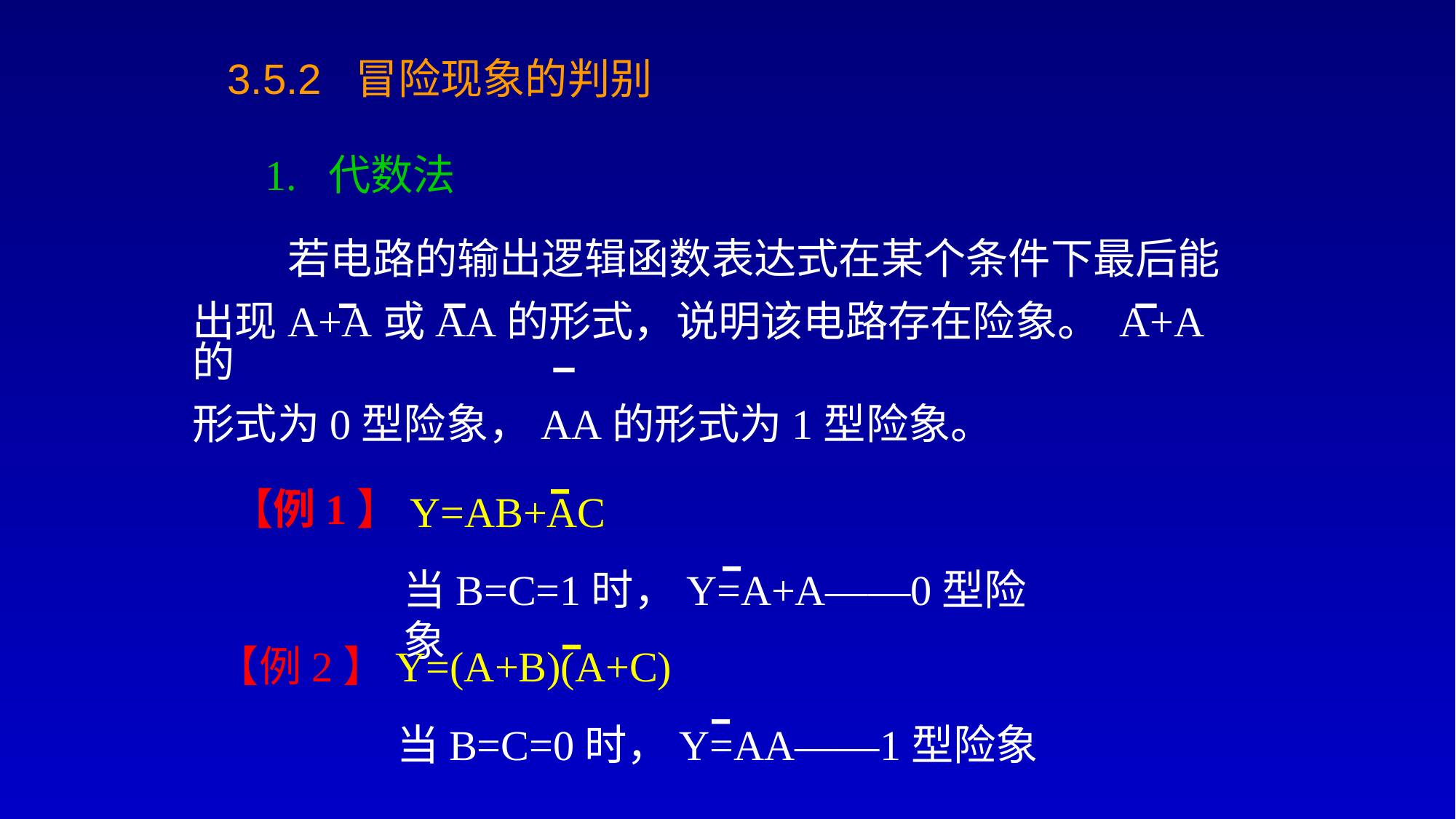

3.5.2  冒险现象的判别
1.  代数法
         若电路的输出逻辑函数表达式在某个条件下最后能
出现A+A或AA的形式，说明该电路存在险象。 A+A的
形式为0型险象，AA的形式为1型险象。

# 【例1】
Y=AB+AC

当B=C=1时，Y=A+A——0型险象

【例2】Y=(A+B)(A+C)

当B=C=0时，Y=AA——1型险象